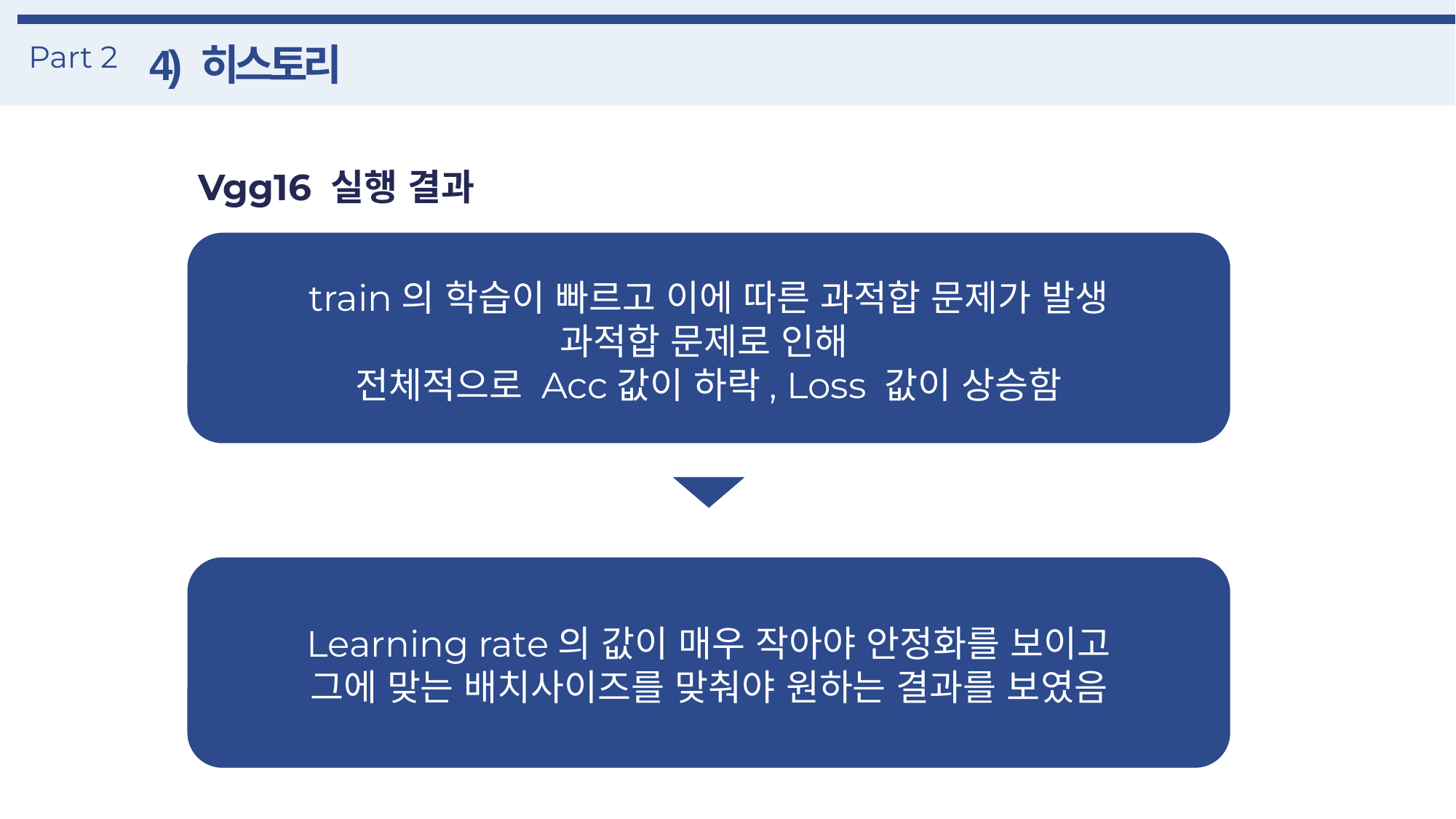

Part 2
4) 히스토리
Vgg16 실행 결과

train의 학습이 빠르고 이에 따른 과적합 문제가 발생
과적합 문제로 인해
전체적으로 Acc값이 하락, Loss 값이 상승함

Learning rate의 값이 매우 작아야 안정화를 보이고
그에 맞는 배치사이즈를 맞춰야 원하는 결과를 보였음